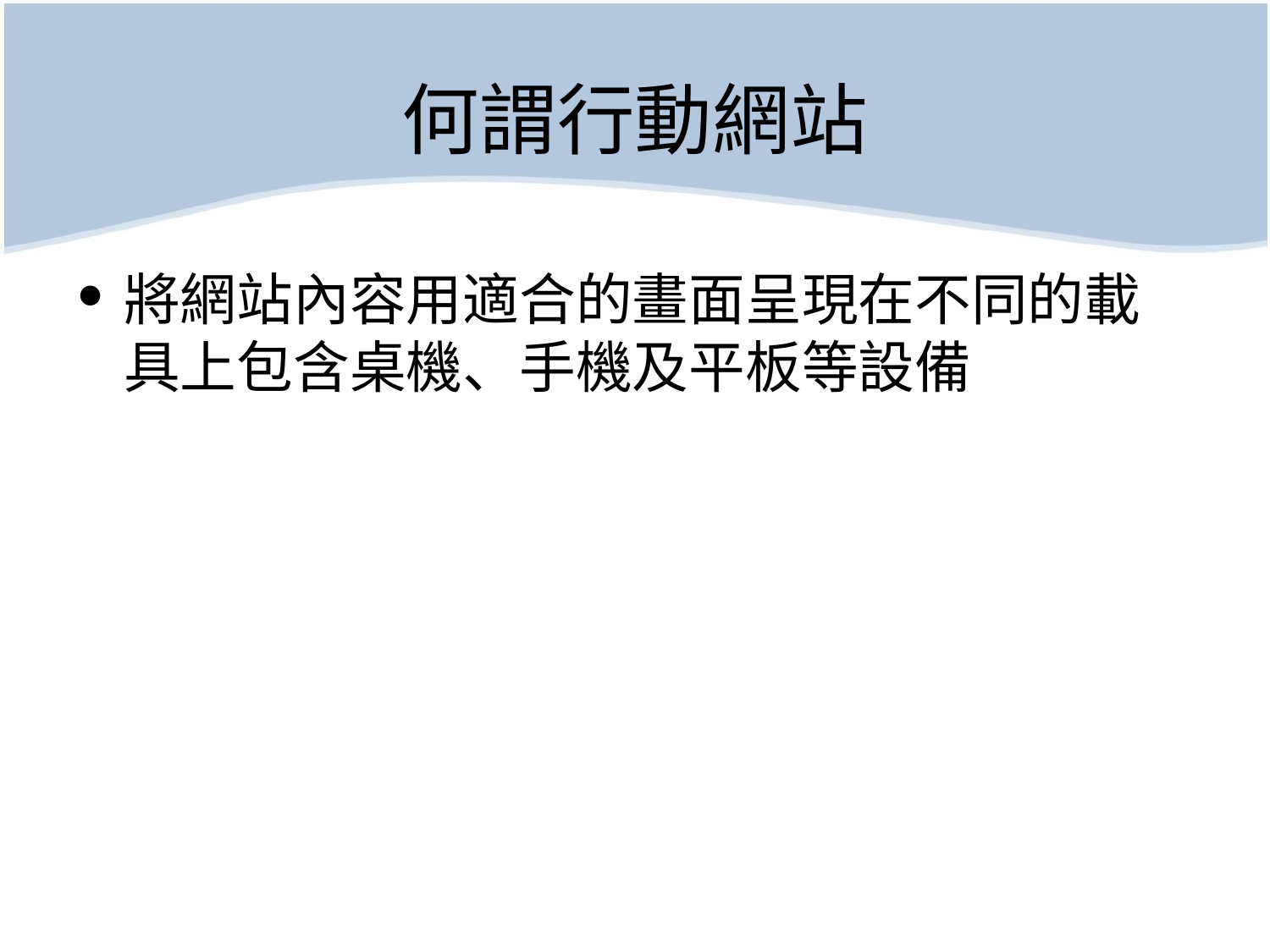

# 何謂行動網站
將網站內容用適合的畫面呈現在不同的載具上包含桌機、手機及平板等設備